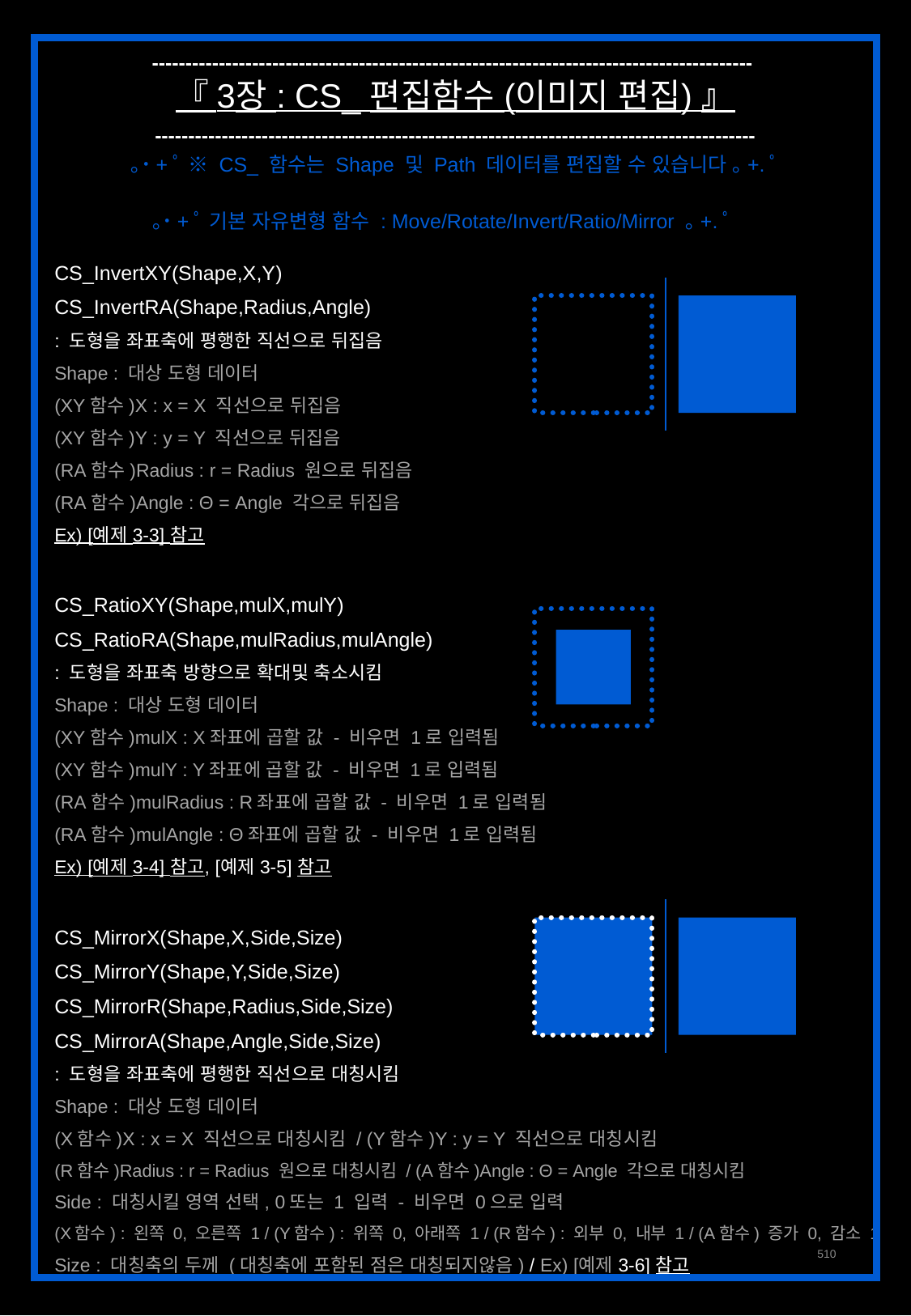

------------------------------------------------------------------------------------------
『 3장 : CS_ 편집함수 (이미지 편집) 』
------------------------------------------------------------------------------------------
｡˙+ﾟ ※ CS_ 함수는 Shape 및 Path 데이터를 편집할 수 있습니다 ｡+.ﾟ
｡˙+ﾟ 기본 자유변형 함수 : Move/Rotate/Invert/Ratio/Mirror ｡+.ﾟ
CS_InvertXY(Shape,X,Y)
CS_InvertRA(Shape,Radius,Angle)
: 도형을 좌표축에 평행한 직선으로 뒤집음
Shape : 대상 도형 데이터
(XY함수)X : x = X 직선으로 뒤집음
(XY함수)Y : y = Y 직선으로 뒤집음
(RA함수)Radius : r = Radius 원으로 뒤집음
(RA함수)Angle : Θ = Angle 각으로 뒤집음
Ex) [예제 3-3] 참고

CS_RatioXY(Shape,mulX,mulY)
CS_RatioRA(Shape,mulRadius,mulAngle)
: 도형을 좌표축 방향으로 확대및 축소시킴
Shape : 대상 도형 데이터
(XY함수)mulX : X좌표에 곱할 값 - 비우면 1로 입력됨
(XY함수)mulY : Y좌표에 곱할 값 - 비우면 1로 입력됨
(RA함수)mulRadius : R좌표에 곱할 값 - 비우면 1로 입력됨
(RA함수)mulAngle : Θ좌표에 곱할 값 - 비우면 1로 입력됨
Ex) [예제 3-4] 참고, [예제 3-5] 참고

CS_MirrorX(Shape,X,Side,Size)
CS_MirrorY(Shape,Y,Side,Size)
CS_MirrorR(Shape,Radius,Side,Size)
CS_MirrorA(Shape,Angle,Side,Size)
: 도형을 좌표축에 평행한 직선으로 대칭시킴
Shape : 대상 도형 데이터
(X함수)X : x = X 직선으로 대칭시킴 / (Y함수)Y : y = Y 직선으로 대칭시킴
(R함수)Radius : r = Radius 원으로 대칭시킴 / (A함수)Angle : Θ = Angle 각으로 대칭시킴
Side : 대칭시킬 영역 선택, 0또는 1 입력 - 비우면 0으로 입력
(X함수) : 왼쪽 0, 오른쪽 1 / (Y함수) : 위쪽 0, 아래쪽 1 / (R함수) : 외부 0, 내부 1 / (A함수) 증가 0, 감소 1
Size : 대칭축의 두께 (대칭축에 포함된 점은 대칭되지않음) / Ex) [예제 3-6] 참고

510